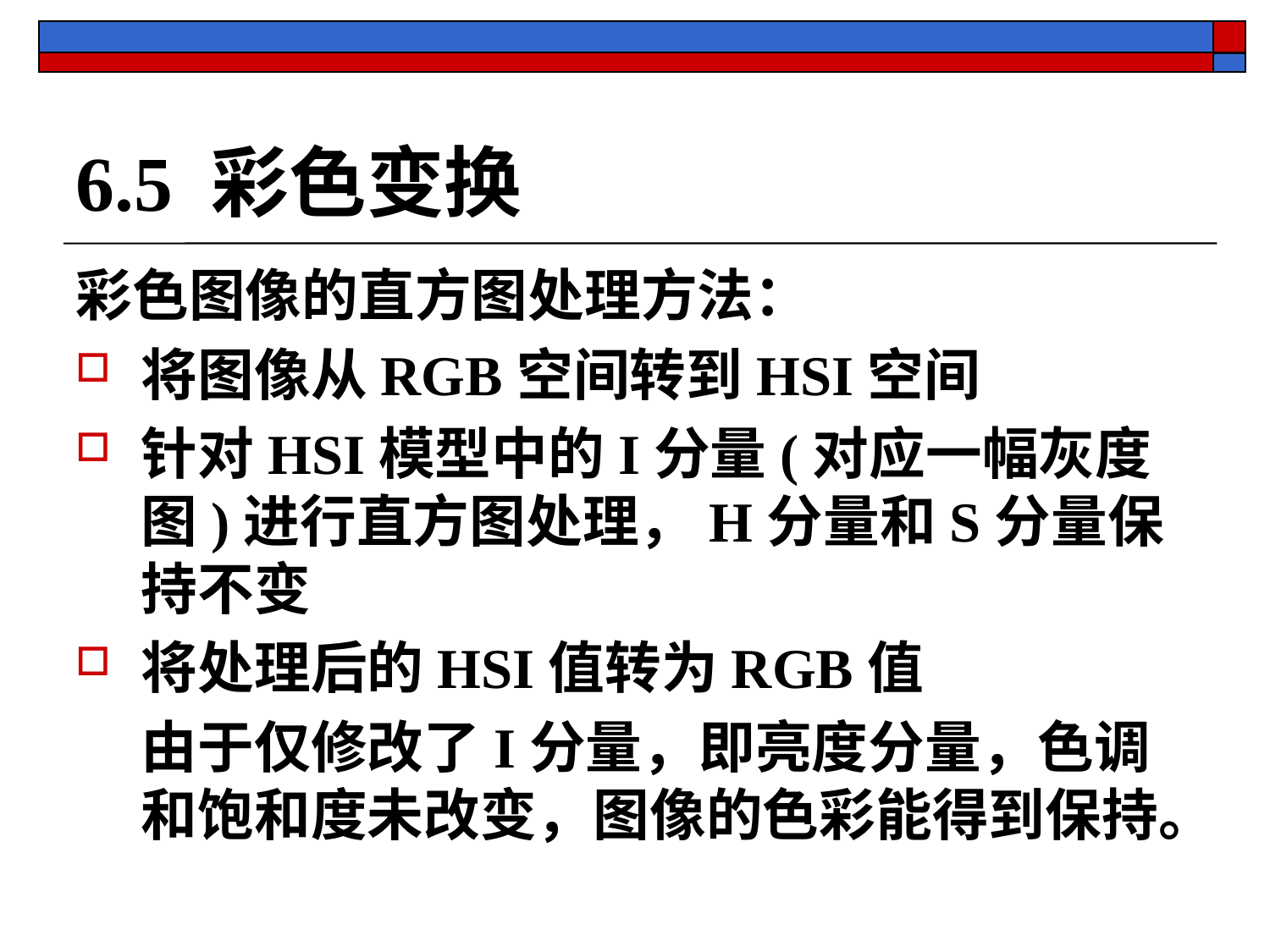

# 6.5 彩色变换
彩色图像的直方图处理方法：
将图像从RGB空间转到HSI空间
针对HSI模型中的I分量(对应一幅灰度图)进行直方图处理，H分量和S分量保持不变
将处理后的HSI值转为RGB值
	由于仅修改了I分量，即亮度分量，色调和饱和度未改变，图像的色彩能得到保持。
82